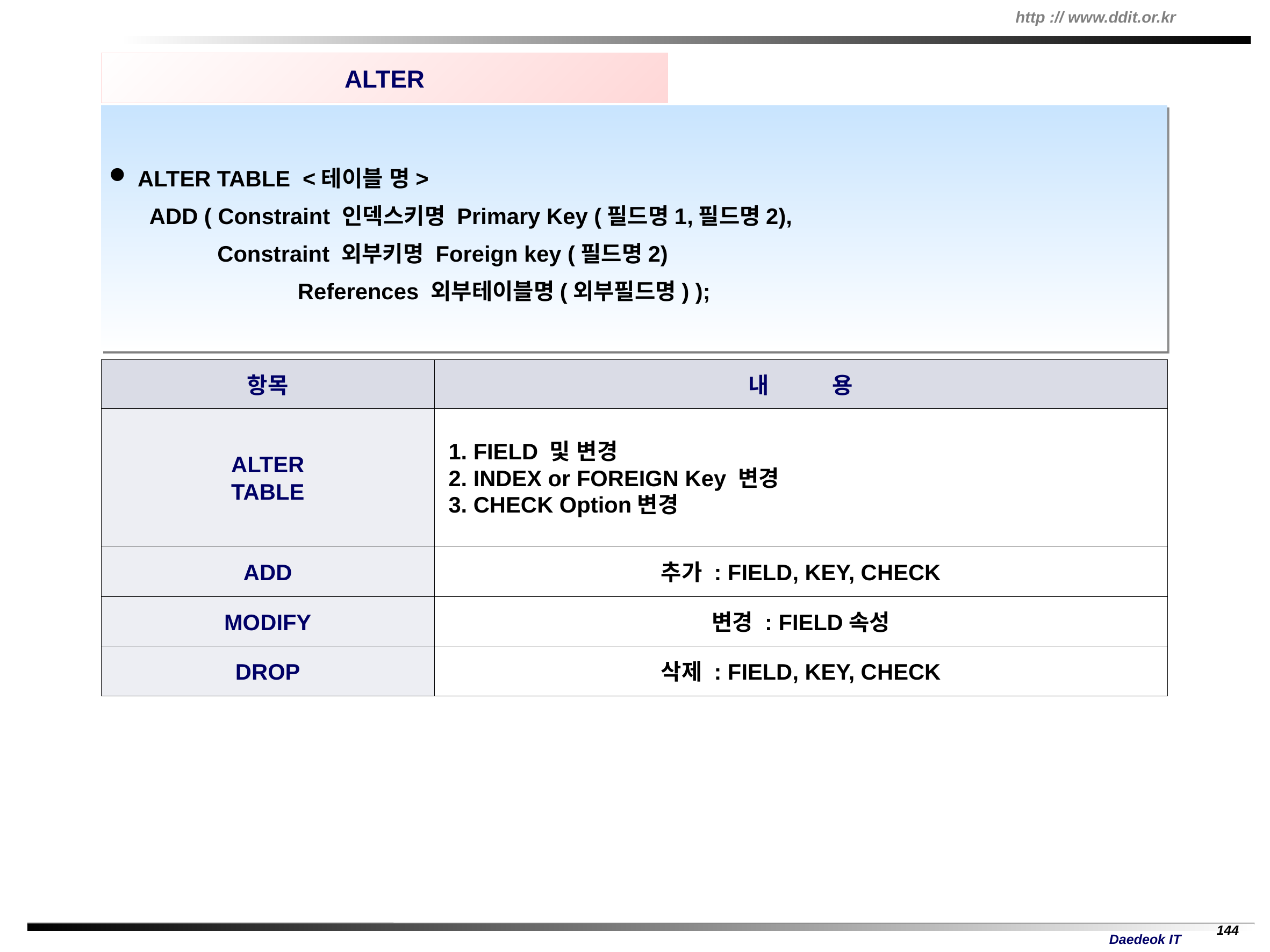

ALTER
 ALTER TABLE  <테이블 명>
ADD ( Constraint 인덱스키명 Primary Key (필드명1,필드명2),
           Constraint 외부키명 Foreign key (필드명2)
                        References 외부테이블명(외부필드명) );
항목
내          용
ALTER
TABLE
 1. FIELD 및 변경
 2. INDEX or FOREIGN Key 변경
 3. CHECK Option변경
ADD
추가 : FIELD, KEY, CHECK
MODIFY
변경 : FIELD속성
DROP
삭제 : FIELD, KEY, CHECK